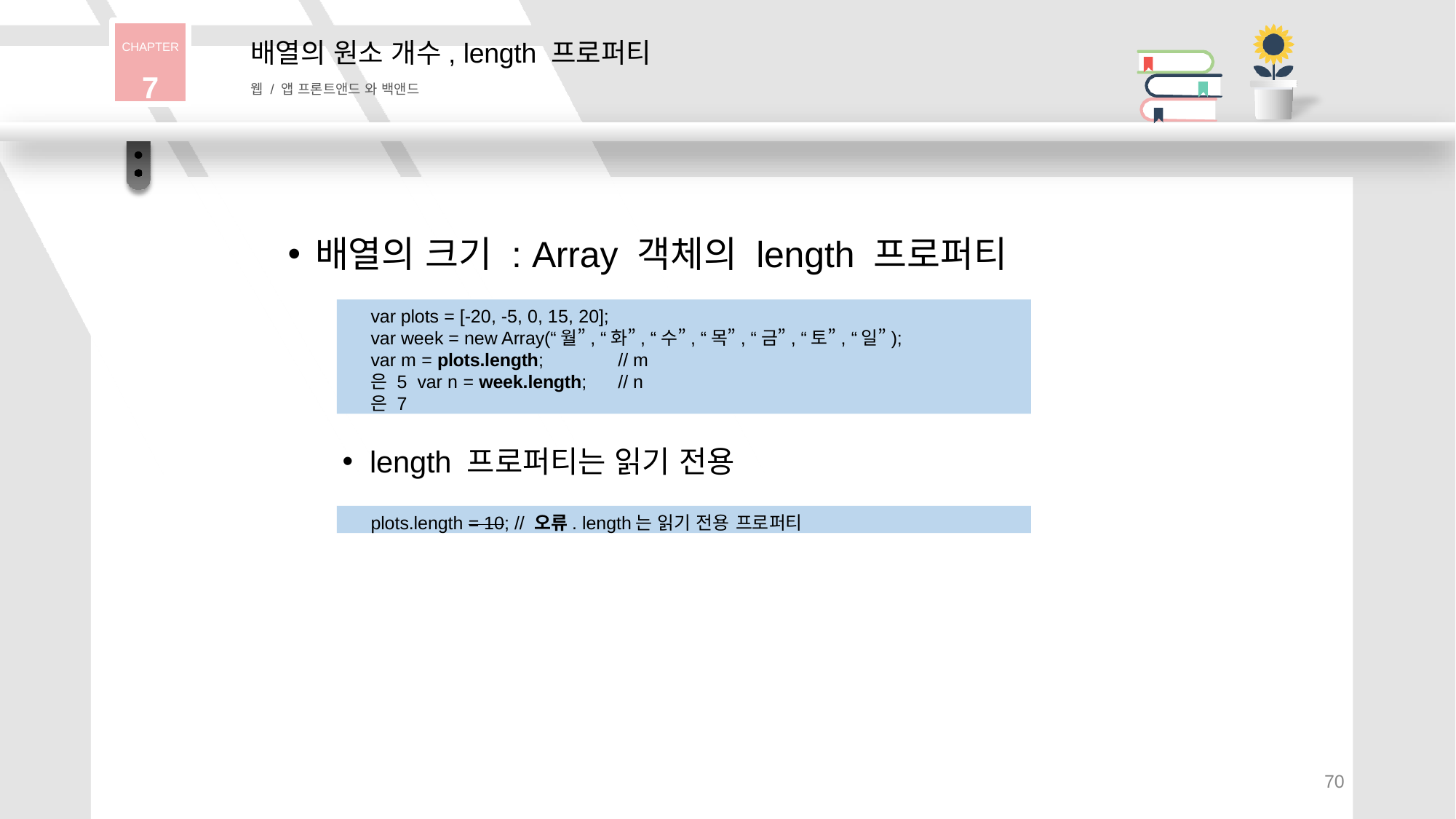

CHAPTER

7

배열의 원소 개수, length 프로퍼티
웹 / 앱 프론트앤드 와 백앤드

배열의 크기 : Array 객체의 length 프로퍼티
var plots = [-20, -5, 0, 15, 20];
var week = new Array(“월”, “화”, “수”, “목”, “금”, “토”, “일”);
var m = plots.length;	// m은 5  var n = week.length;	// n은 7
length 프로퍼티는 읽기 전용
plots.length = 10; // 오류. length는 읽기 전용 프로퍼티
70